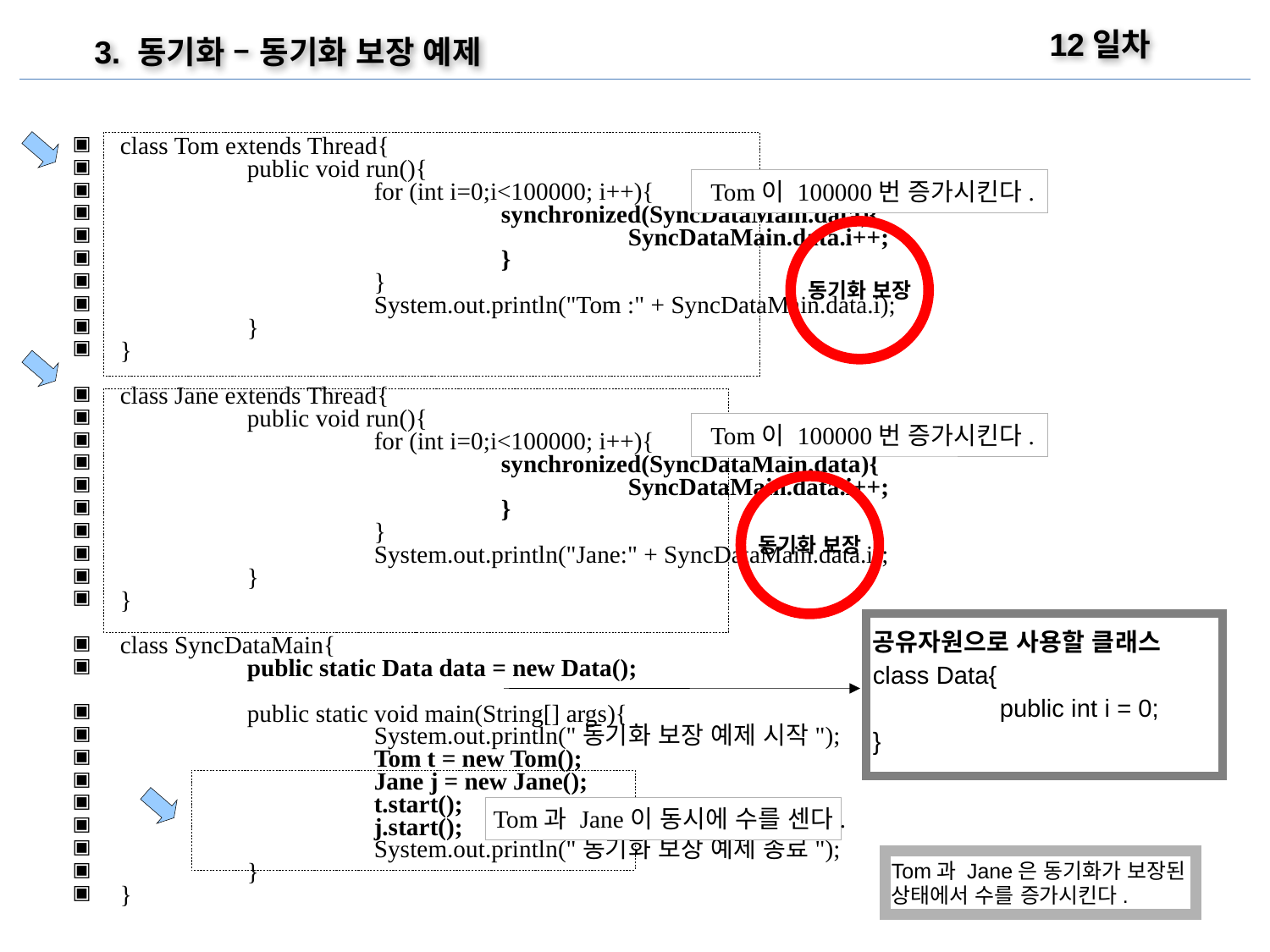

12일차
3. 동기화 – 동기화 보장 예제

class Tom extends Thread{
	public void run(){
		for (int i=0;i<100000; i++){
			synchronized(SyncDataMain.data){
				SyncDataMain.data.i++;
			}
		}
		System.out.println("Tom :" + SyncDataMain.data.i);
	}
}

class Jane extends Thread{
	public void run(){
		for (int i=0;i<100000; i++){
			synchronized(SyncDataMain.data){
				SyncDataMain.data.i++;
			}
		}
		System.out.println("Jane:" + SyncDataMain.data.i);
	}
}

class SyncDataMain{
	public static Data data = new Data();

	public static void main(String[] args){
		System.out.println("동기화 보장 예제 시작");
		Tom t = new Tom();
		Jane j = new Jane();
		t.start();
		j.start();
		System.out.println("동기화 보장 예제 종료");
	}
}
Tom이 100000번 증가시킨다.
동기화 보장

Tom이 100000번 증가시킨다.
동기화 보장
공유자원으로 사용할 클래스
class Data{
	public int i = 0;
}

Tom과 Jane이 동시에 수를 센다.
Tom과 Jane은 동기화가 보장된 상태에서 수를 증가시킨다.